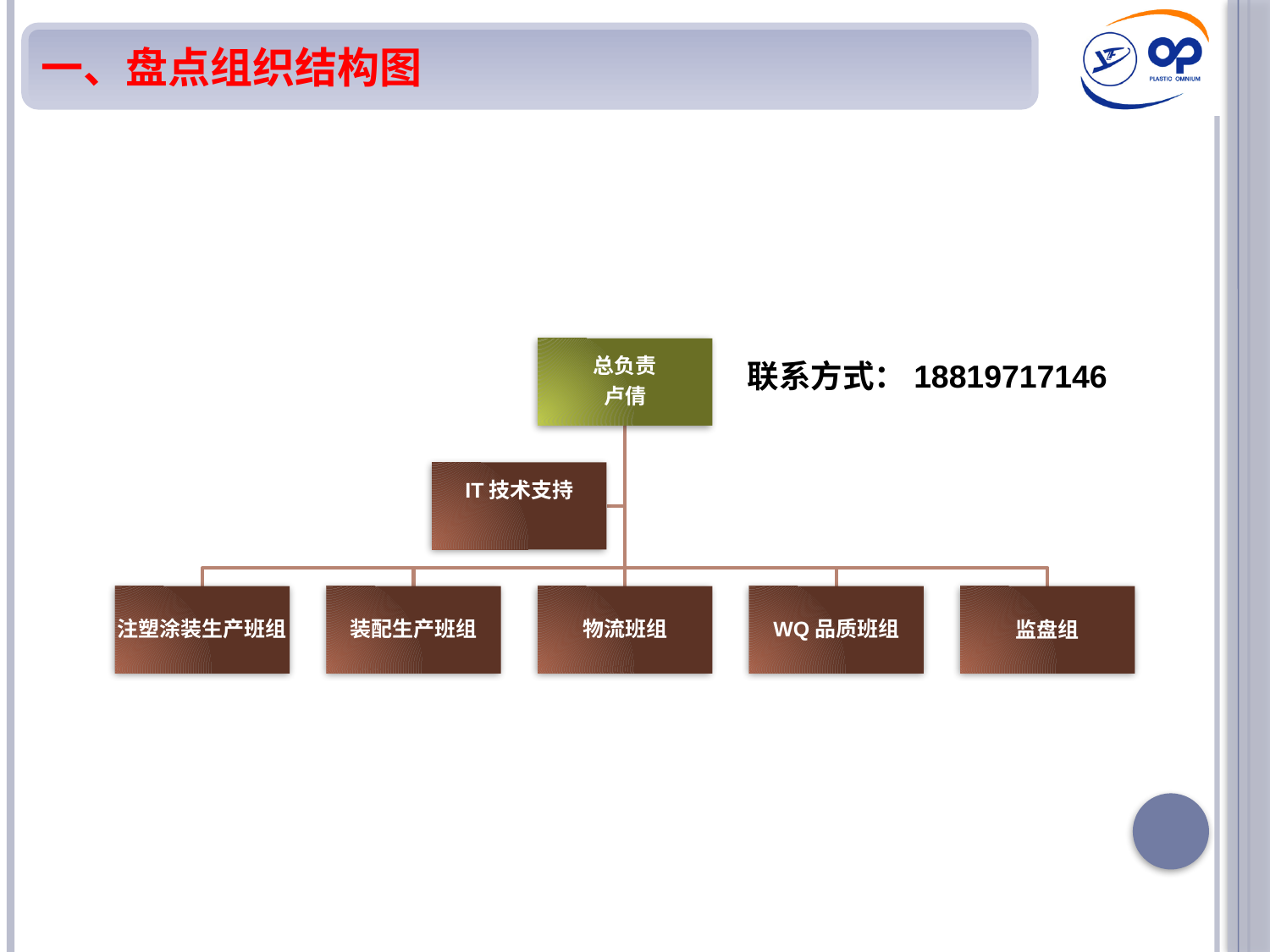

一、盘点组织结构图
总负责
卢倩
注塑涂装生产班组
装配生产班组
物流班组
WQ品质班组
监盘组

IT技术支持

联系方式：18819717146